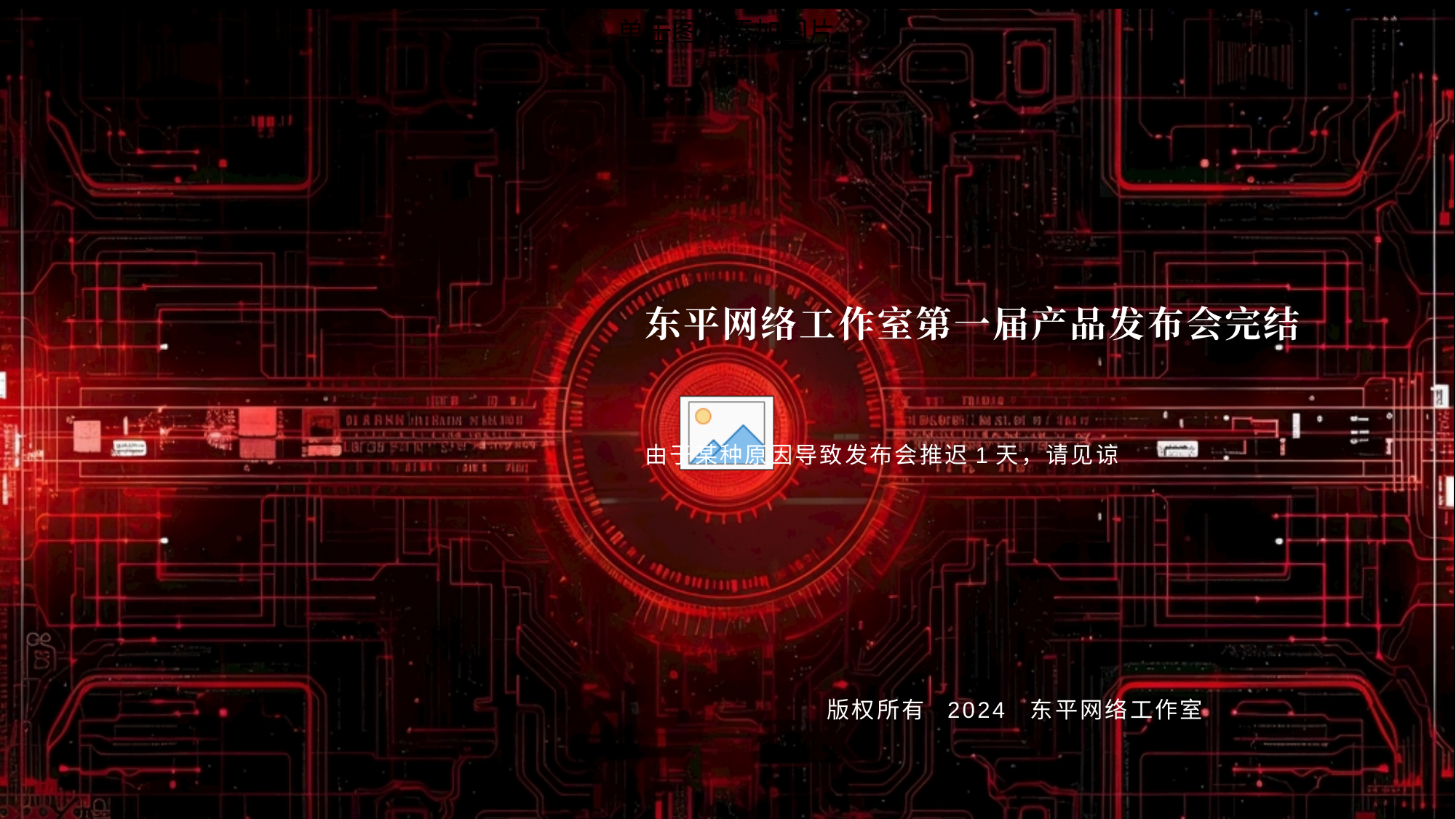

# 东平网络工作室第一届产品发布会完结
由于某种原因导致发布会推迟1天，请见谅

                        版权所有  2024  东平网络工作室